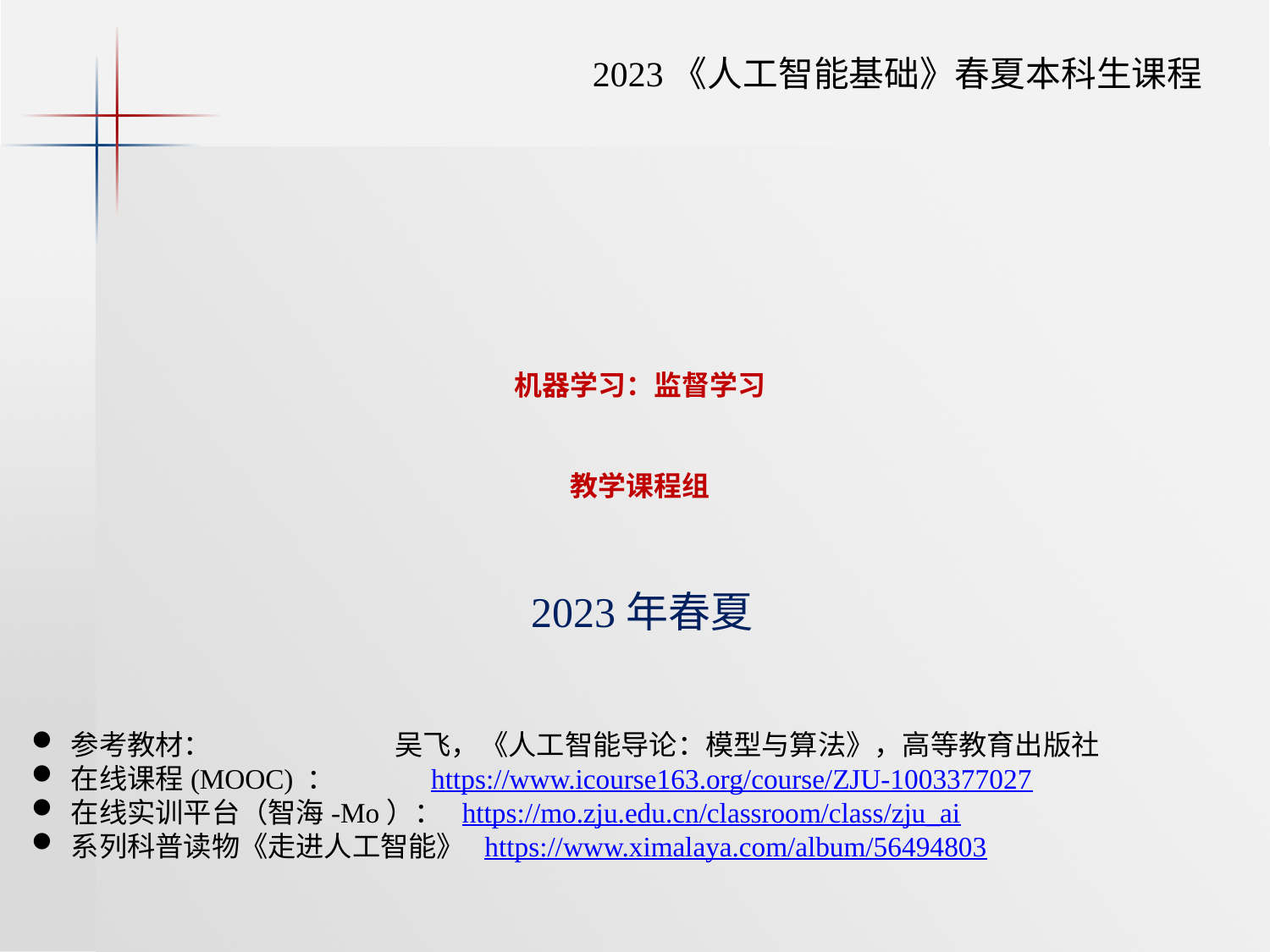

2023《人工智能基础》春夏本科生课程
# 机器学习：监督学习 教学课程组
2023年春夏
参考教材：                             吴飞，《人工智能导论：模型与算法》，高等教育出版社
在线课程(MOOC) ：              https://www.icourse163.org/course/ZJU-1003377027
在线实训平台（智海-Mo）：  https://mo.zju.edu.cn/classroom/class/zju_ai
系列科普读物《走进人工智能》  https://www.ximalaya.com/album/56494803